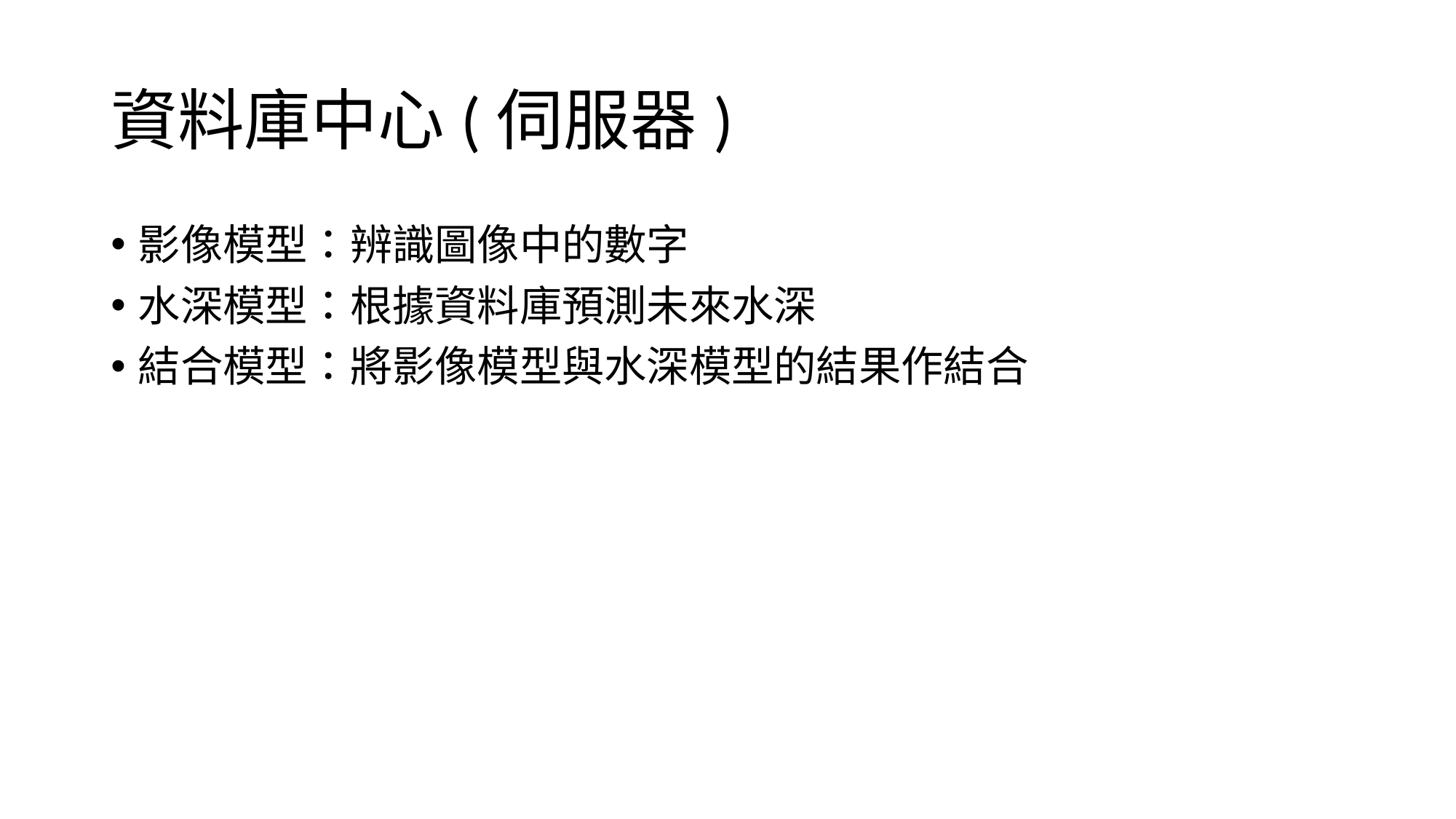

# 資料庫中心(伺服器)
影像模型：辨識圖像中的數字
水深模型：根據資料庫預測未來水深
結合模型：將影像模型與水深模型的結果作結合